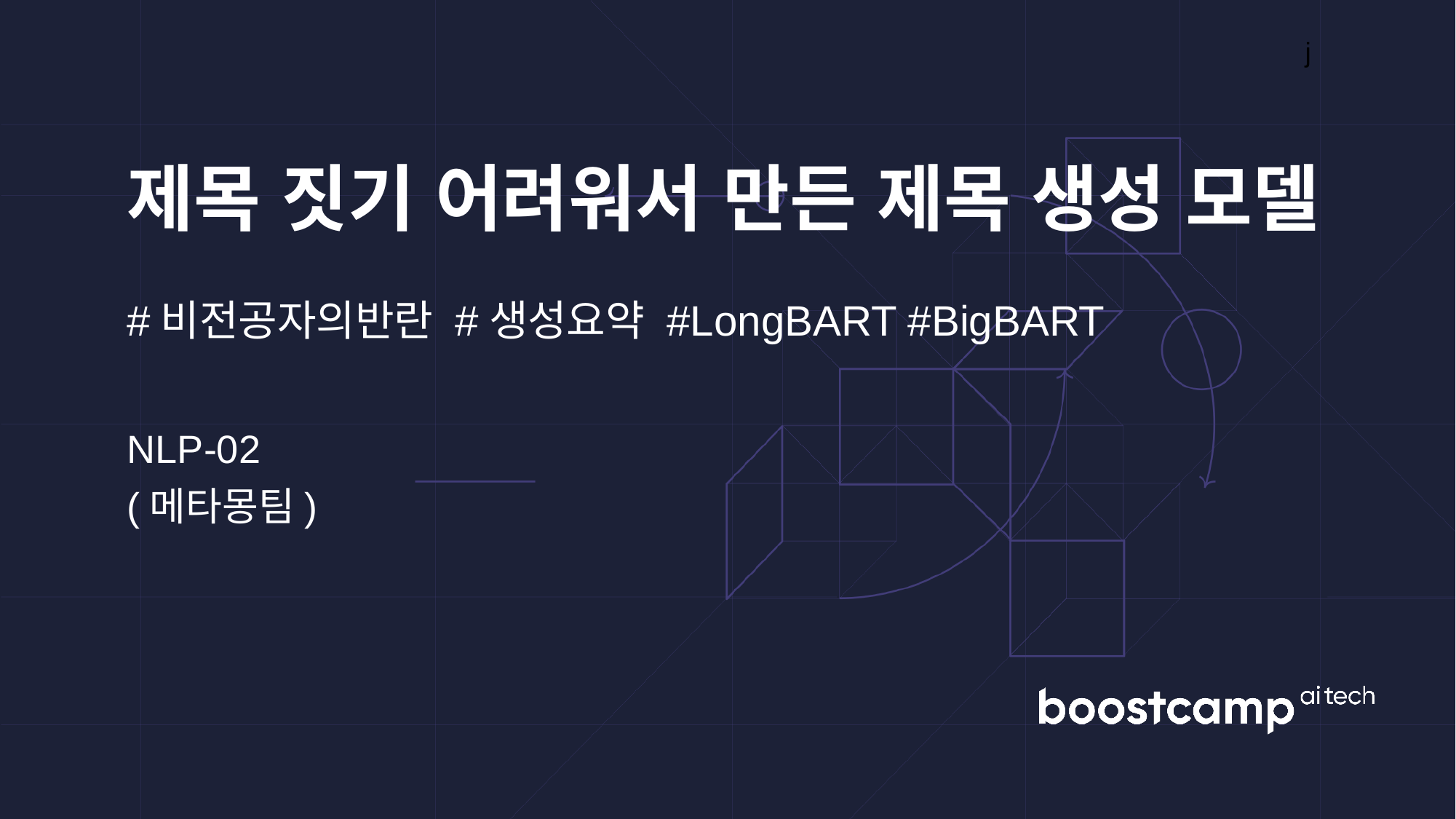

j
제목 짓기 어려워서 만든 제목 생성 모델
#비전공자의반란 #생성요약 #LongBART #BigBART
NLP-02
(메타몽팀)